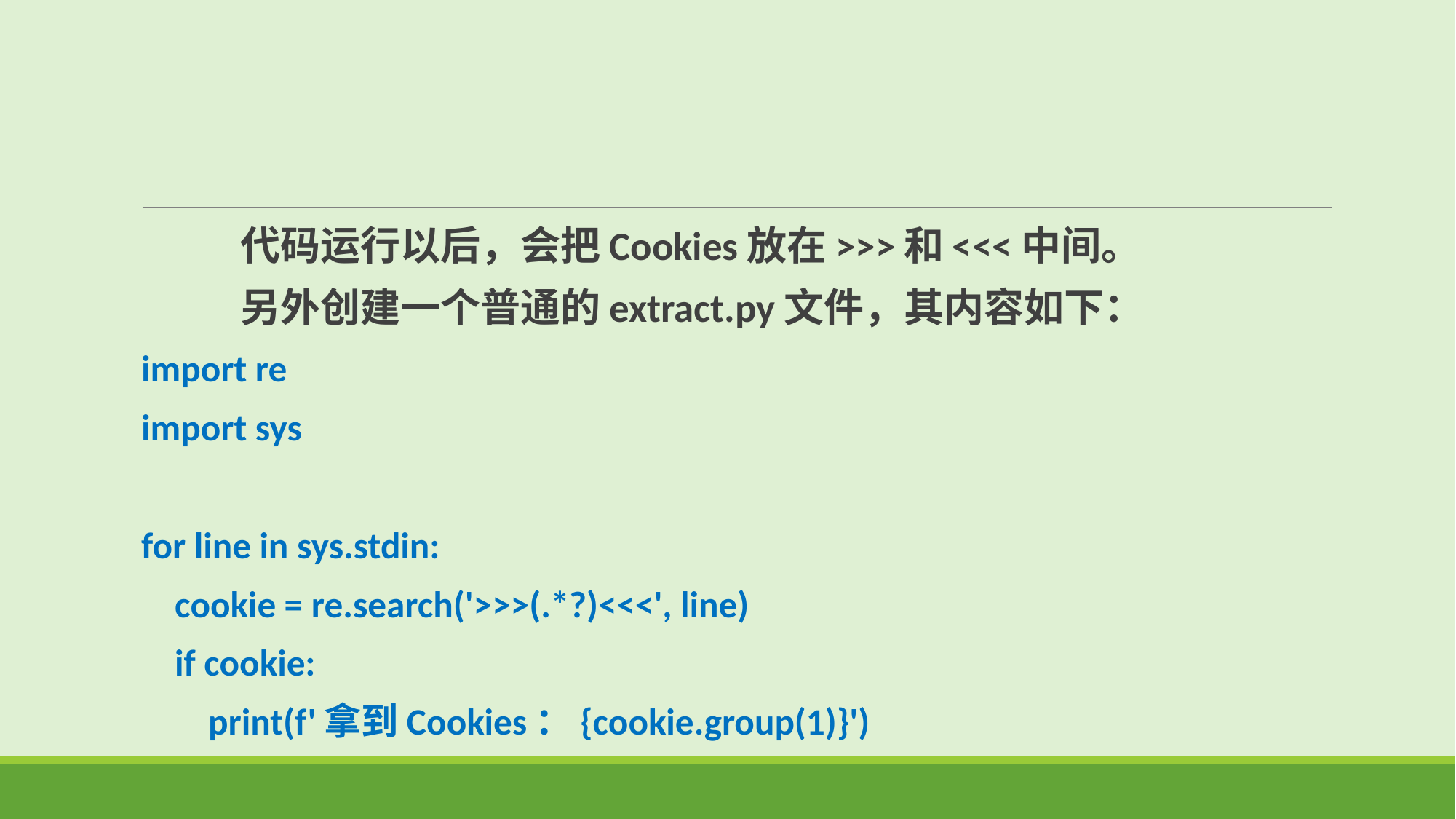

代码运行以后，会把Cookies放在>>>和<<<中间。
          另外创建一个普通的extract.py文件，其内容如下：
import re
import sys

for line in sys.stdin:
    cookie = re.search('>>>(.*?)<<<', line)
    if cookie:
        print(f'拿到Cookies：{cookie.group(1)}')